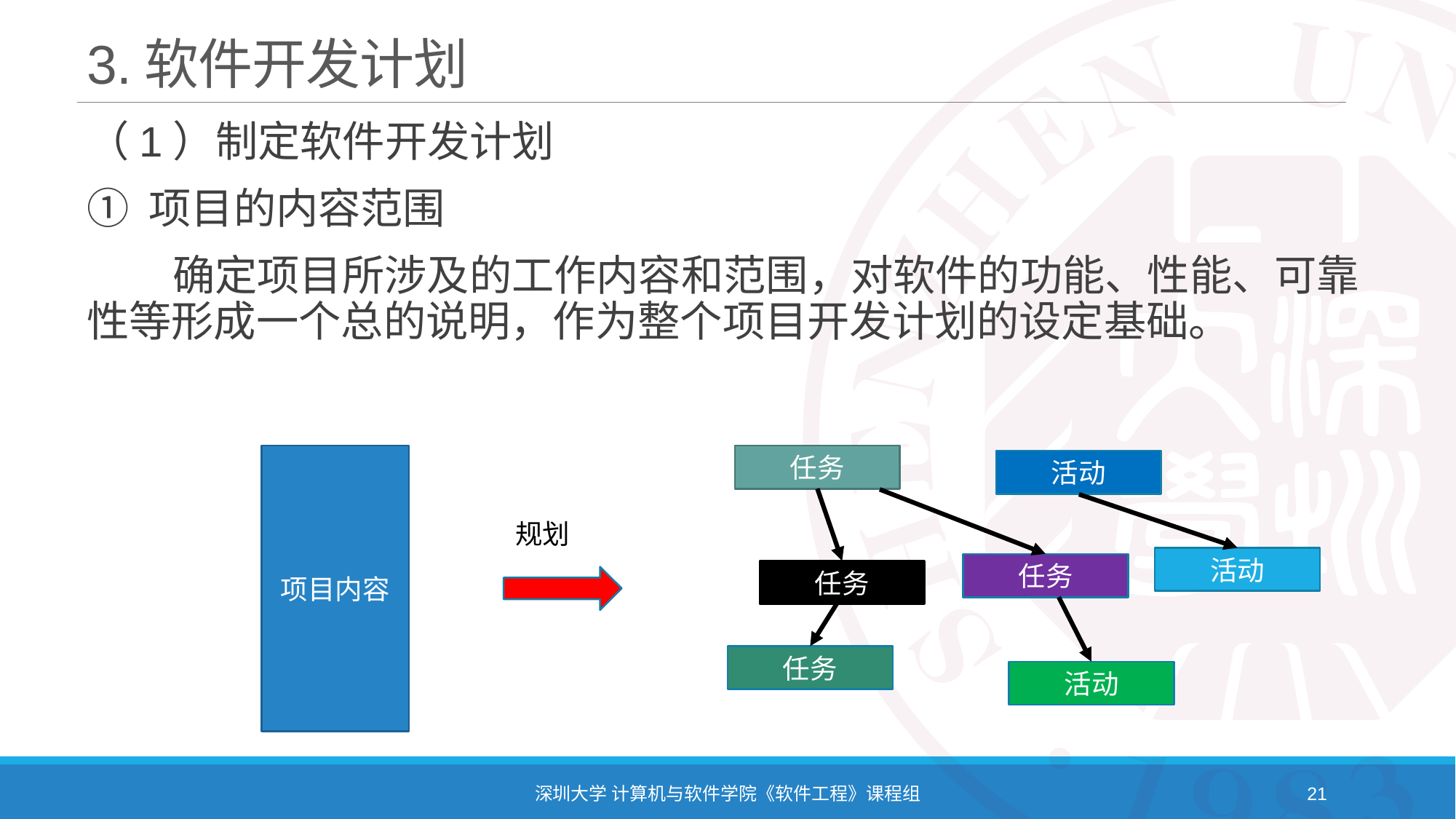

# 3.软件开发计划
（1）制定软件开发计划
① 项目的内容范围
        确定项目所涉及的工作内容和范围，对软件的功能、性能、可靠性等形成一个总的说明，作为整个项目开发计划的设定基础。
项目内容
任务
活动
规划
活动
任务
任务

任务
活动
深圳大学 计算机与软件学院《软件工程》课程组
21